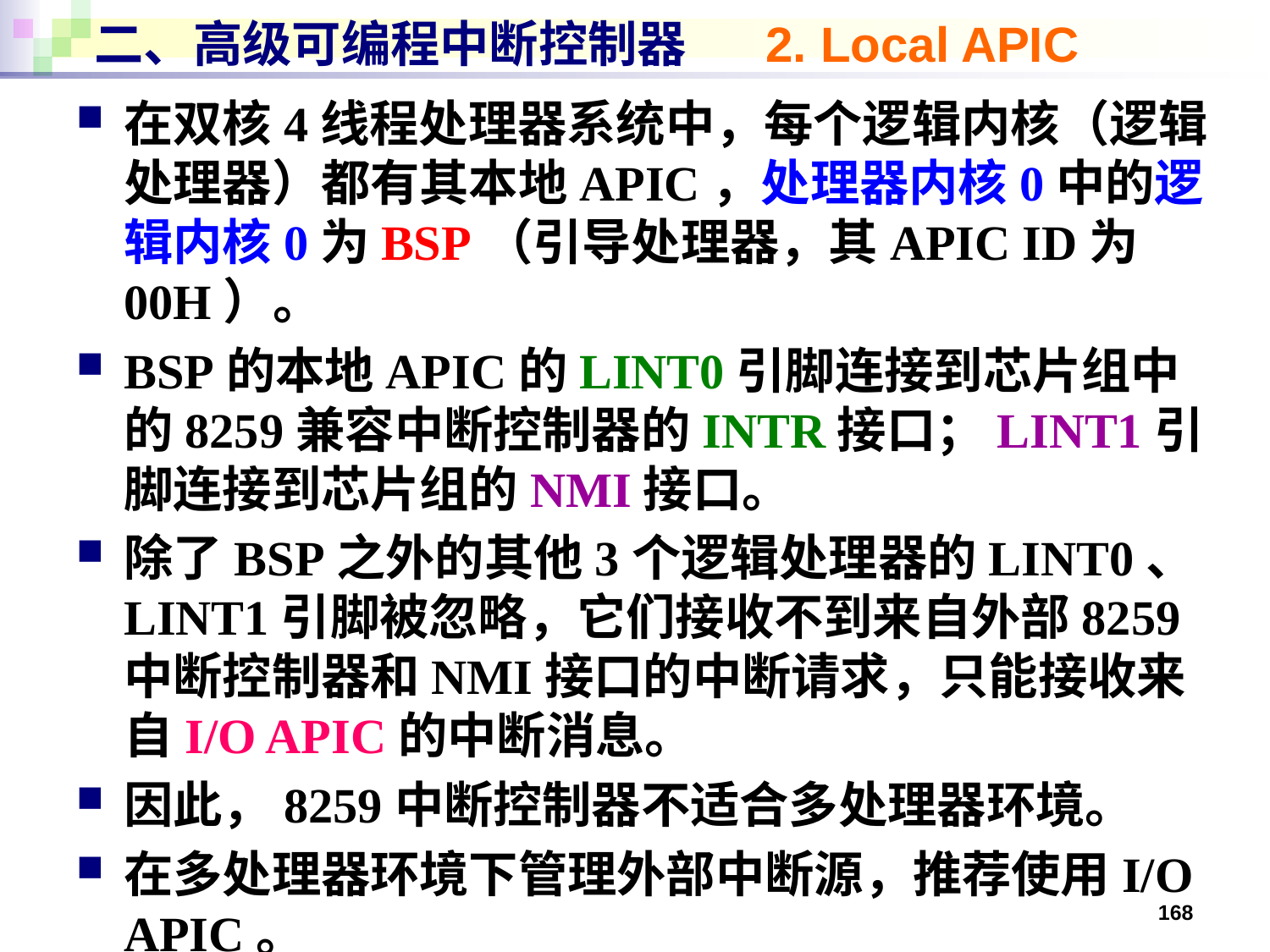

# 二、高级可编程中断控制器      2. Local APIC
在双核4线程处理器系统中，每个逻辑内核（逻辑处理器）都有其本地APIC，处理器内核0中的逻辑内核0为BSP（引导处理器，其APIC ID为00H）。
BSP的本地APIC的LINT0引脚连接到芯片组中的8259兼容中断控制器的INTR接口；LINT1引脚连接到芯片组的NMI接口。
除了BSP之外的其他3个逻辑处理器的LINT0、LINT1引脚被忽略，它们接收不到来自外部8259中断控制器和NMI接口的中断请求，只能接收来自I/O APIC的中断消息。
因此，8259中断控制器不适合多处理器环境。
在多处理器环境下管理外部中断源，推荐使用I/O APIC。
168